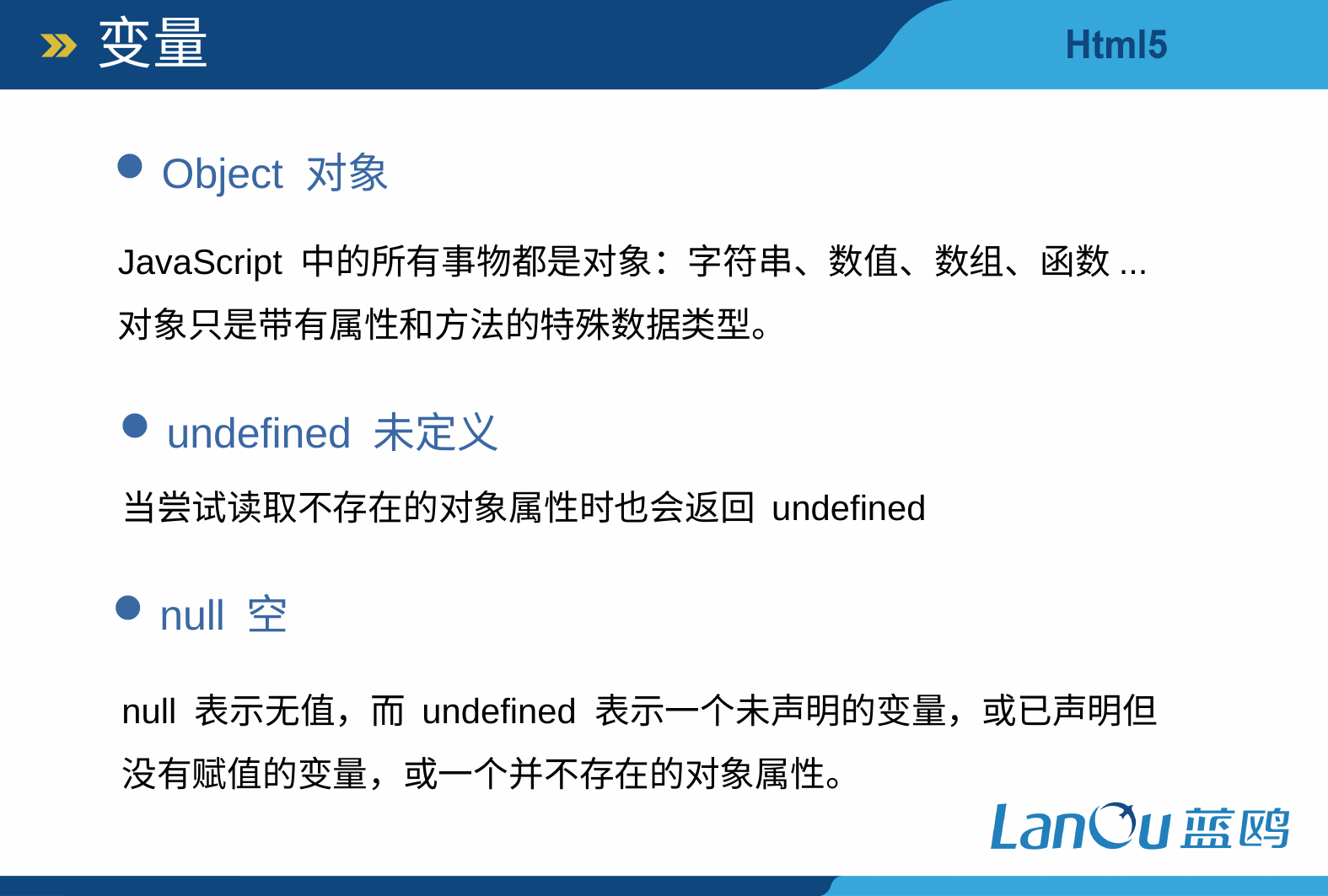

变量
Object 对象
JavaScript 中的所有事物都是对象：字符串、数值、数组、函数...
对象只是带有属性和方法的特殊数据类型。
undefined 未定义
当尝试读取不存在的对象属性时也会返回 undefined
null 空
null 表示无值，而 undefined 表示一个未声明的变量，或已声明但没有赋值的变量，或一个并不存在的对象属性。